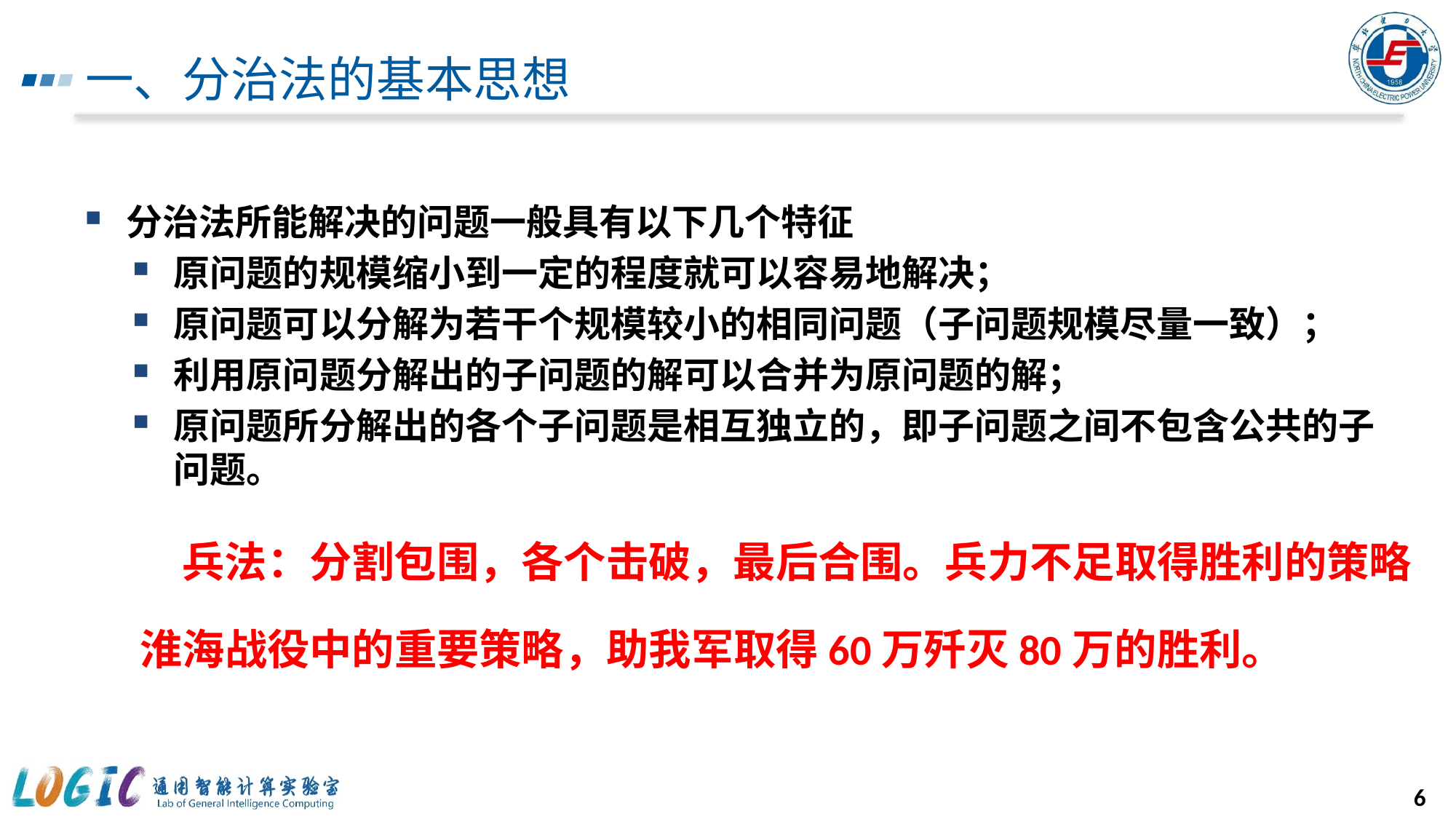

# 一、分治法的基本思想

分治法所能解决的问题一般具有以下几个特征
原问题的规模缩小到一定的程度就可以容易地解决；
原问题可以分解为若干个规模较小的相同问题（子问题规模尽量一致）；
利用原问题分解出的子问题的解可以合并为原问题的解；
原问题所分解出的各个子问题是相互独立的，即子问题之间不包含公共的子问题。
兵法：分割包围，各个击破，最后合围。兵力不足取得胜利的策略
淮海战役中的重要策略，助我军取得60万歼灭80万的胜利。
6